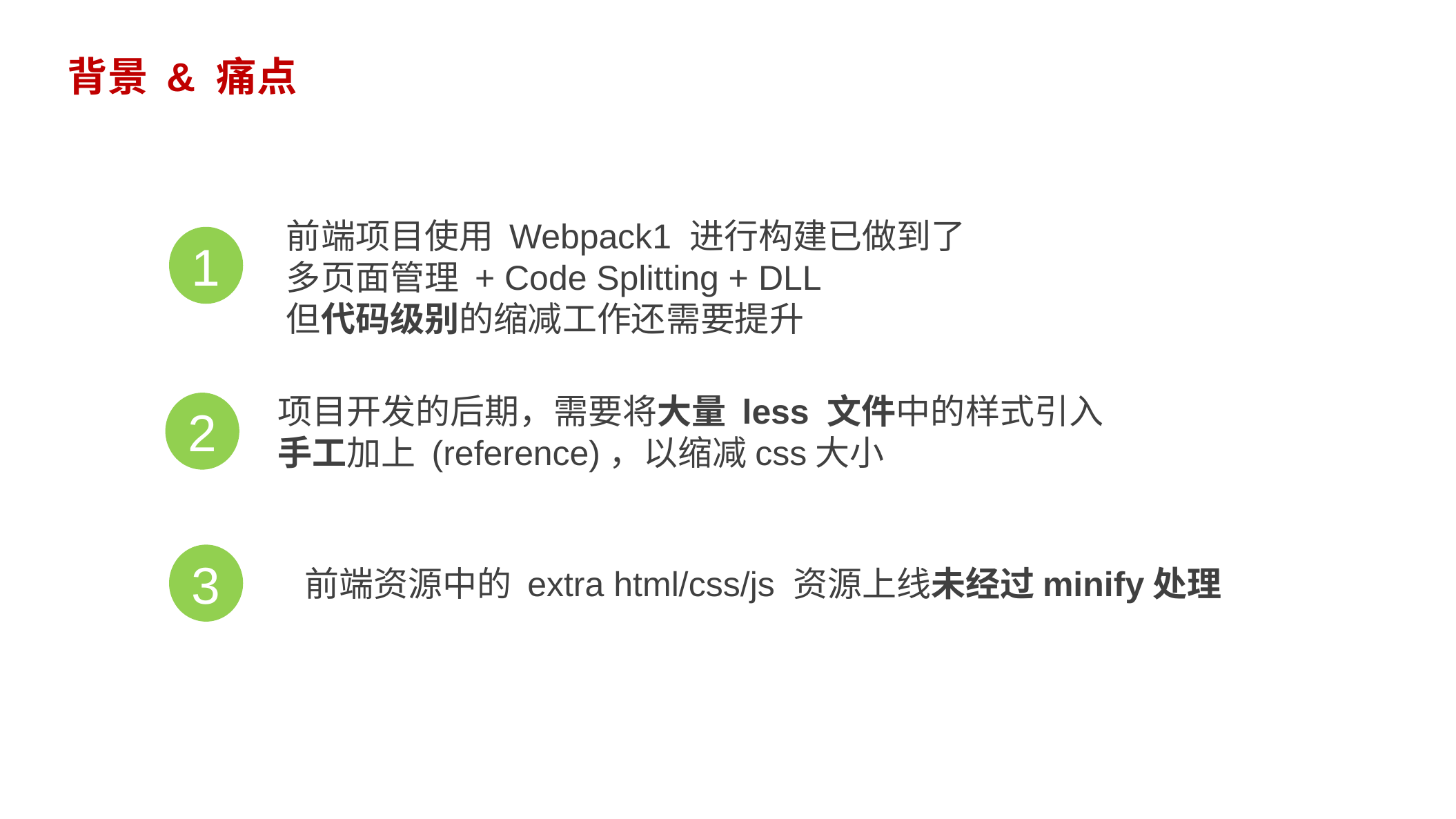

背景 & 痛点
前端项目使用 Webpack1 进行构建已做到了
多页面管理 + Code Splitting + DLL
但代码级别的缩减工作还需要提升
1
项目开发的后期，需要将大量 less 文件中的样式引入
手工加上 (reference)，以缩减css大小
2
3
前端资源中的 extra html/css/js 资源上线未经过minify处理